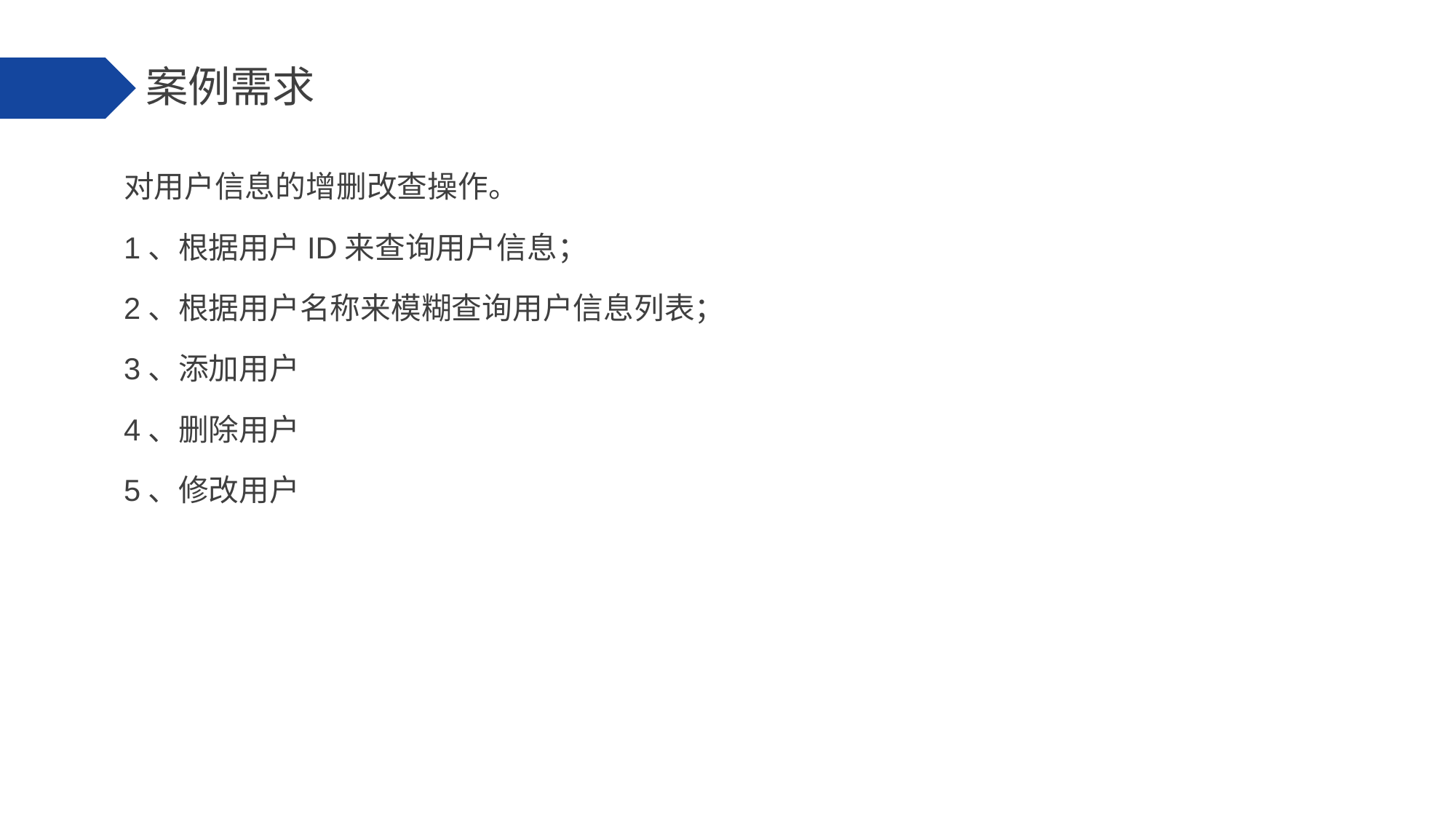

案例需求
对用户信息的增删改查操作。
1、根据用户ID来查询用户信息；
2、根据用户名称来模糊查询用户信息列表；
3、添加用户
4、删除用户
5、修改用户